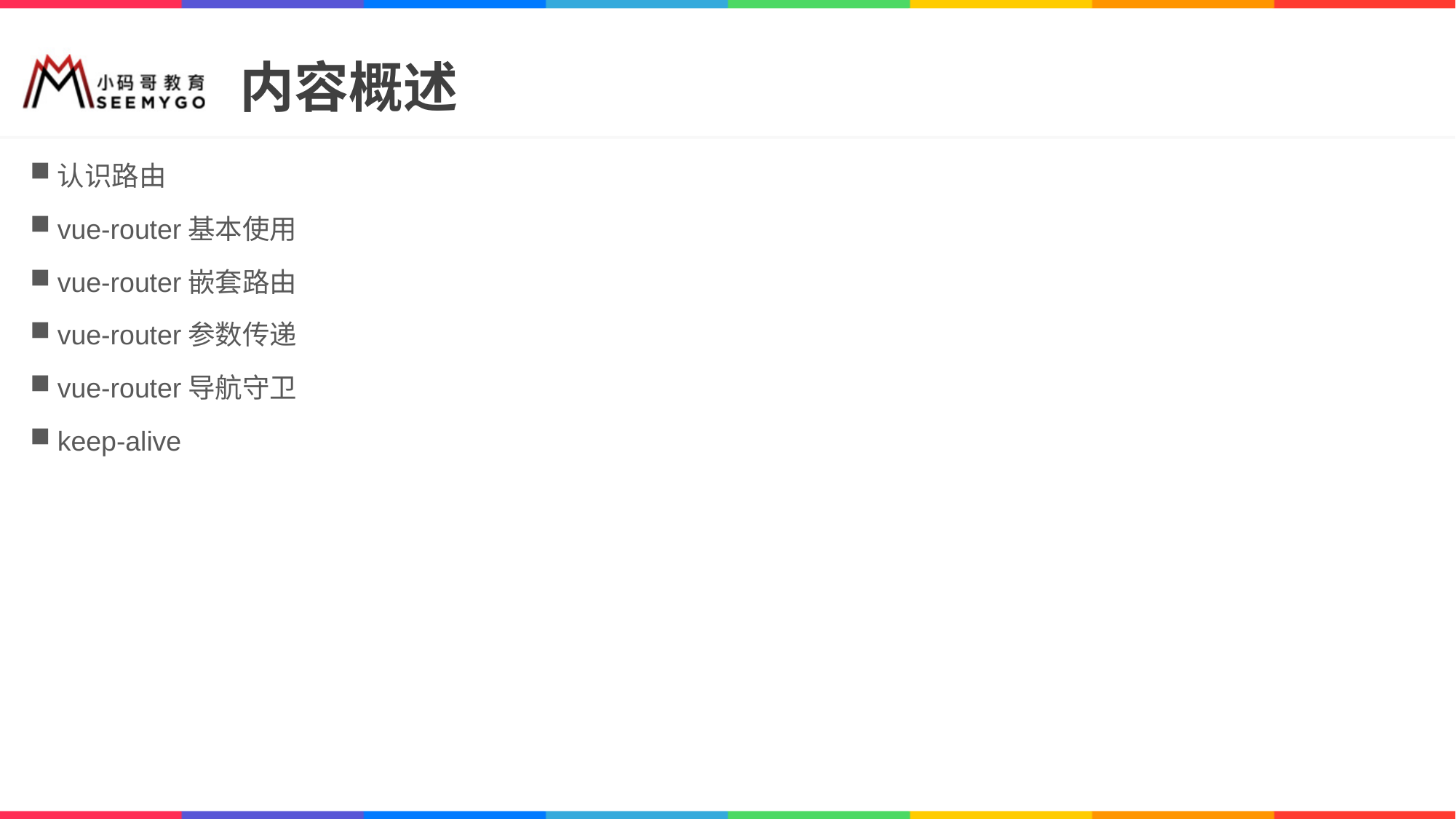

# 内容概述
认识路由
vue-router基本使用
vue-router嵌套路由
vue-router参数传递
vue-router导航守卫
keep-alive